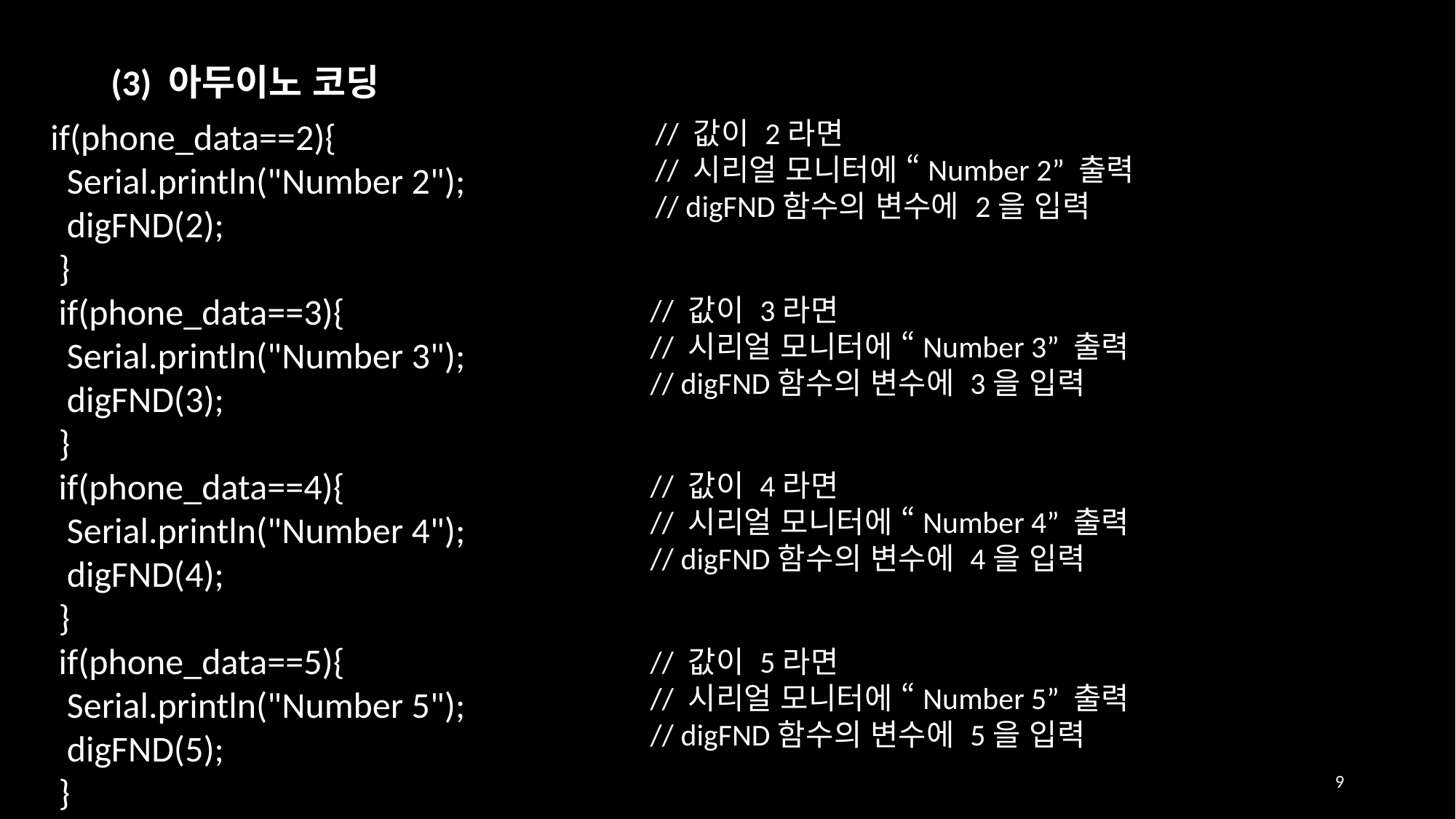

(3) 아두이노 코딩
if(phone_data==2){
  Serial.println("Number 2");
  digFND(2);
 }
 if(phone_data==3){
  Serial.println("Number 3");
  digFND(3);
 }
 if(phone_data==4){
  Serial.println("Number 4");
  digFND(4);
 }
 if(phone_data==5){
  Serial.println("Number 5");
  digFND(5);
 }
// 값이 2라면
// 시리얼 모니터에 “Number 2” 출력
// digFND함수의 변수에 2을 입력
// 값이 3라면
// 시리얼 모니터에 “Number 3” 출력
// digFND함수의 변수에 3을 입력
// 값이 4라면
// 시리얼 모니터에 “Number 4” 출력
// digFND함수의 변수에 4을 입력
// 값이 5라면
// 시리얼 모니터에 “Number 5” 출력
// digFND함수의 변수에 5을 입력
9